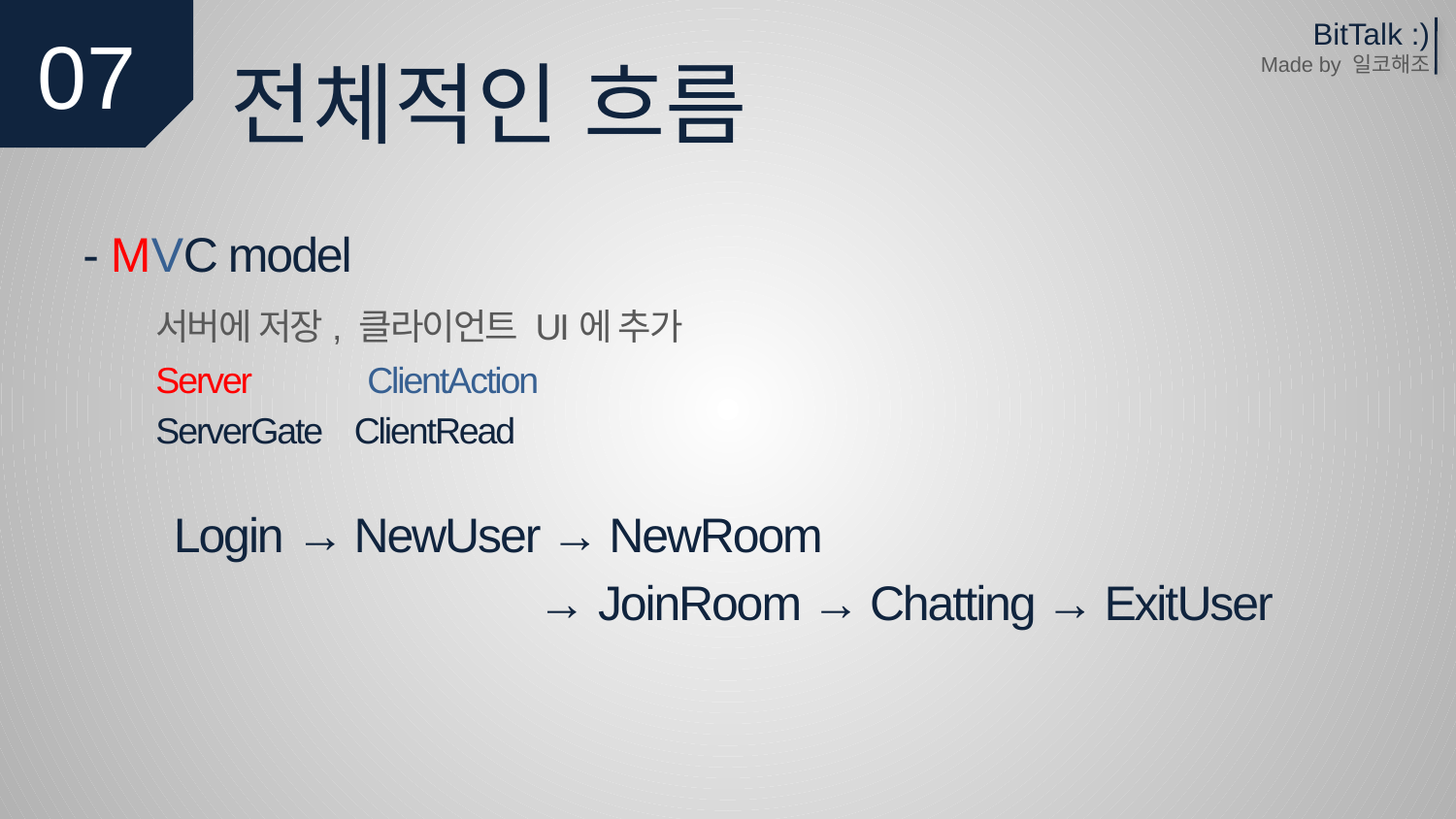

07
BitTalk :)
Made by 일코해조
전체적인 흐름
- MVC model
	서버에 저장, 클라이언트 UI에 추가
	Server              ClientAction
	ServerGate    ClientRead

Login → NewUser → NewRoom
			→ JoinRoom → Chatting → ExitUser